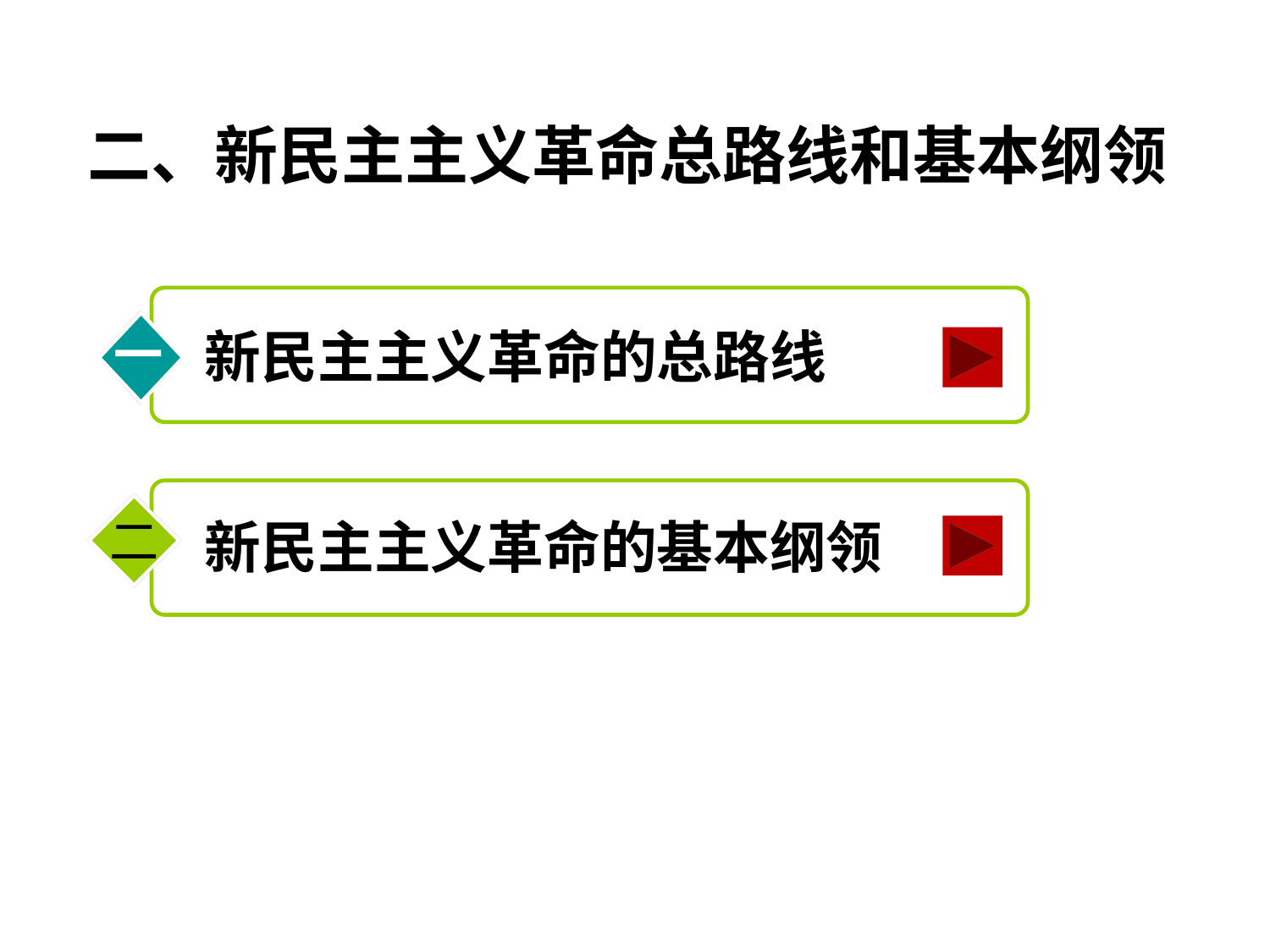

二、新民主主义革命总路线和基本纲领

新民主主义革命的总路线
一

二
新民主主义革命的基本纲领